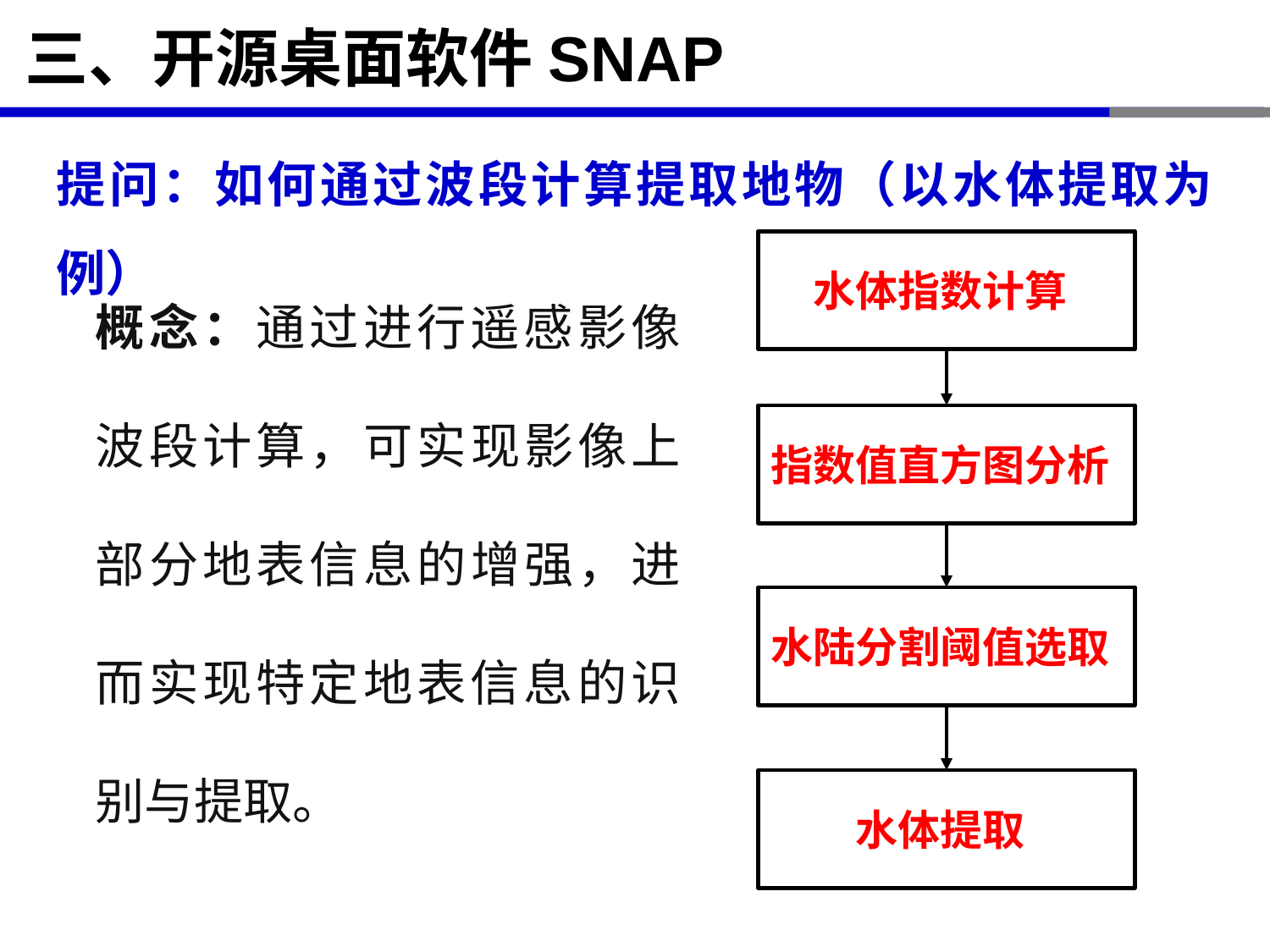

# 三、开源桌面软件SNAP
提问：如何通过波段计算提取地物（以水体提取为例）
概念：通过进行遥感影像波段计算，可实现影像上部分地表信息的增强，进而实现特定地表信息的识别与提取。
水体指数计算
指数值直方图分析
水陆分割阈值选取
水体提取